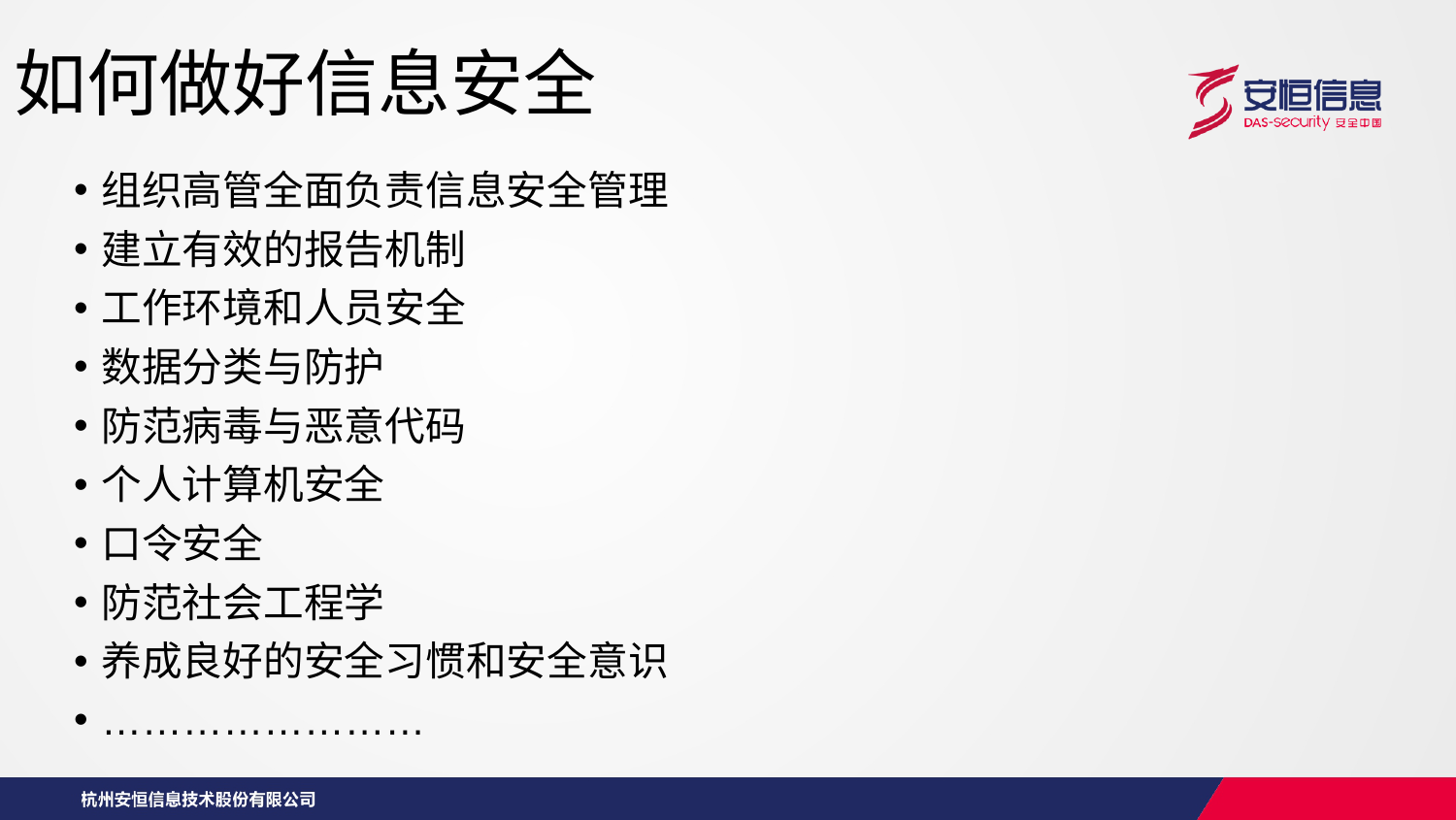

# 如何做好信息安全
组织高管全面负责信息安全管理
建立有效的报告机制
工作环境和人员安全
数据分类与防护
防范病毒与恶意代码
个人计算机安全
口令安全
防范社会工程学
养成良好的安全习惯和安全意识
……………………